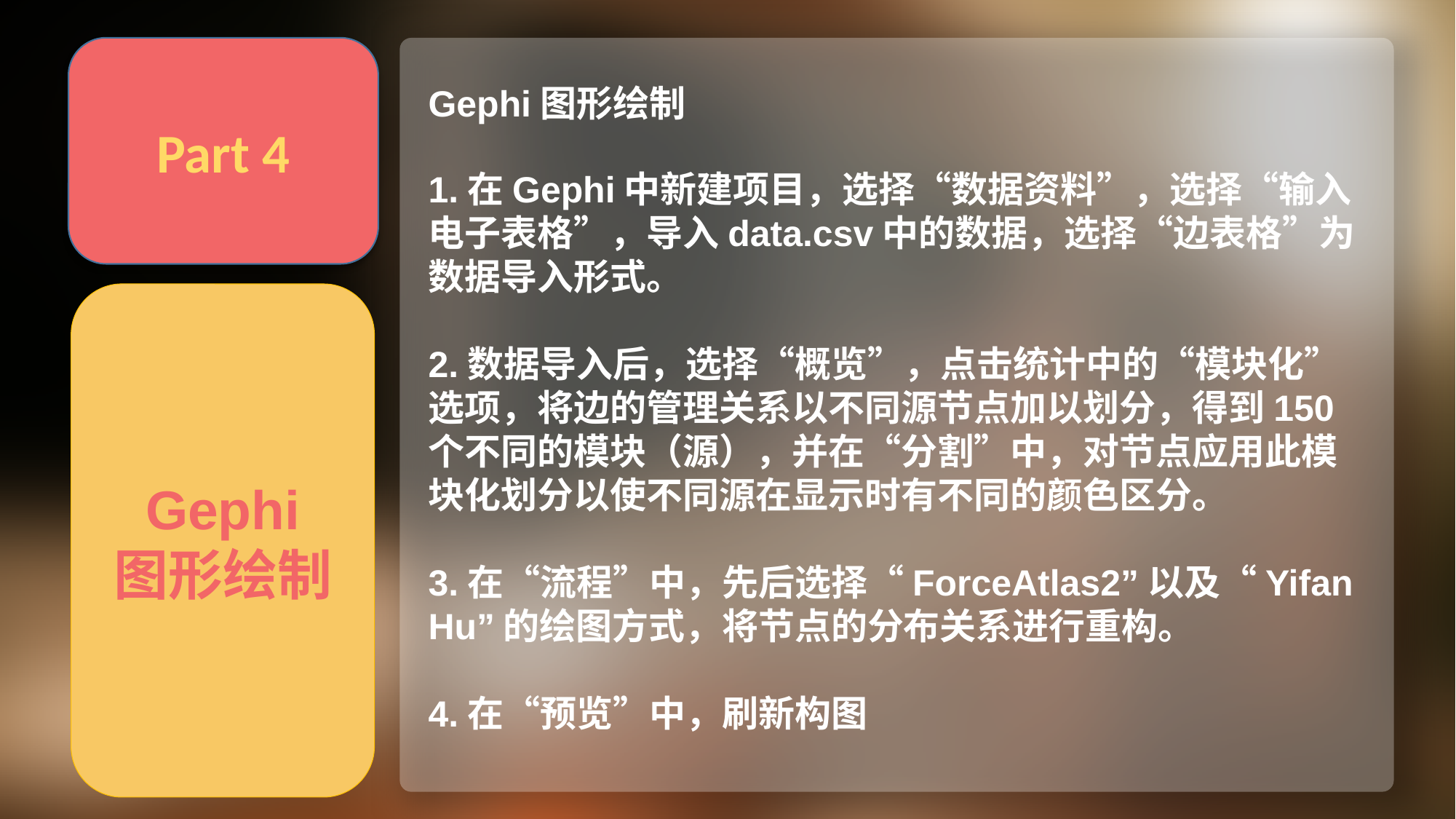

Part 4
Gephi图形绘制
化
1.在Gephi中新建项目，选择“数据资料”，选择“输入电子表格”，导入data.csv中的数据，选择“边表格”为数据导入形式。

2.数据导入后，选择“概览”，点击统计中的“模块化”选项，将边的管理关系以不同源节点加以划分，得到150个不同的模块（源），并在“分割”中，对节点应用此模块化划分以使不同源在显示时有不同的颜色区分。

3.在“流程”中，先后选择“ForceAtlas2”以及“Yifan Hu”的绘图方式，将节点的分布关系进行重构。

4.在“预览”中，刷新构图
Gephi
图形绘制